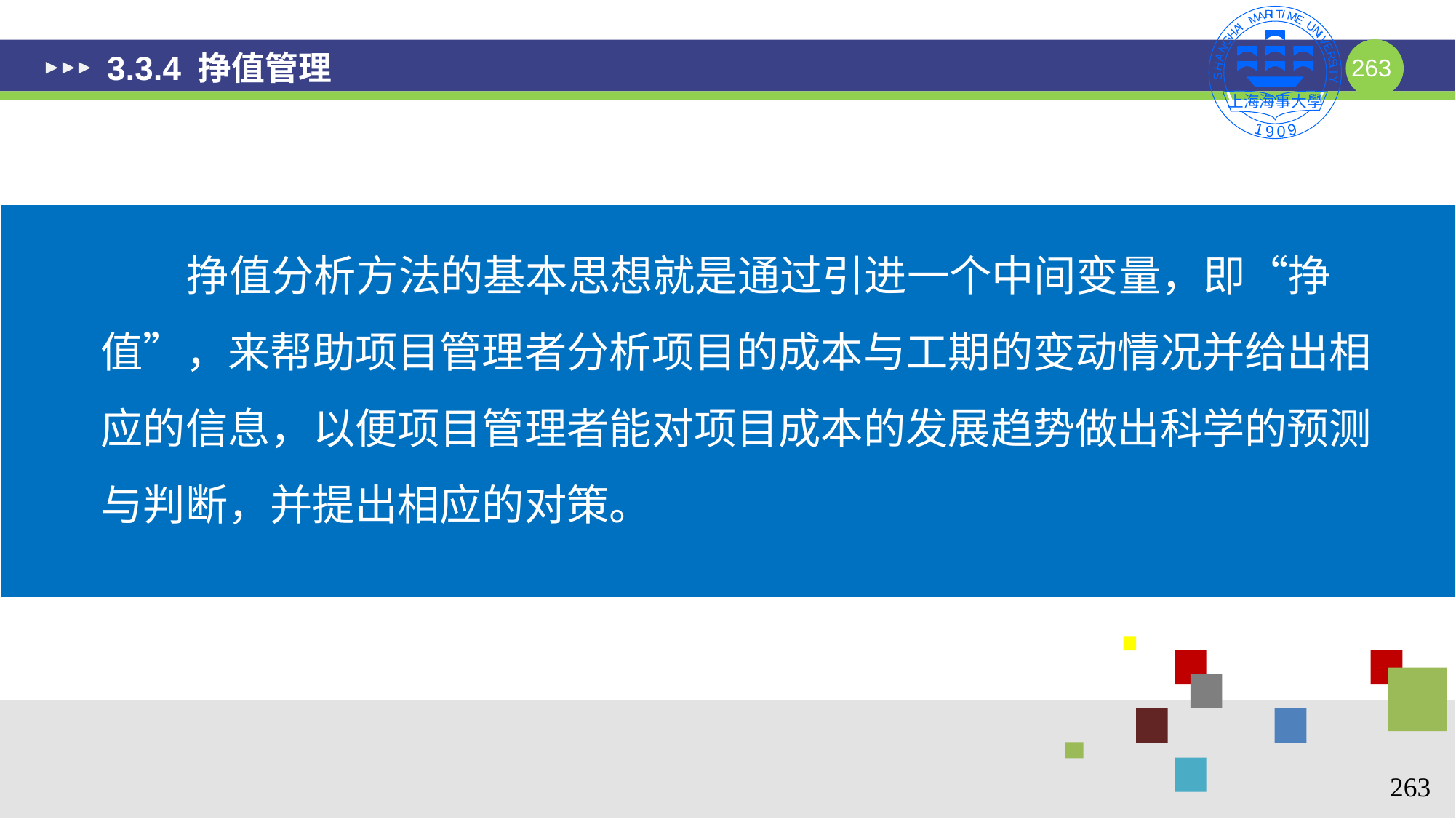

# 3.3.4 挣值管理

        挣值分析方法的基本思想就是通过引进一个中间变量，即“挣值”，来帮助项目管理者分析项目的成本与工期的变动情况并给出相应的信息，以便项目管理者能对项目成本的发展趋势做出科学的预测与判断，并提出相应的对策。

263
263